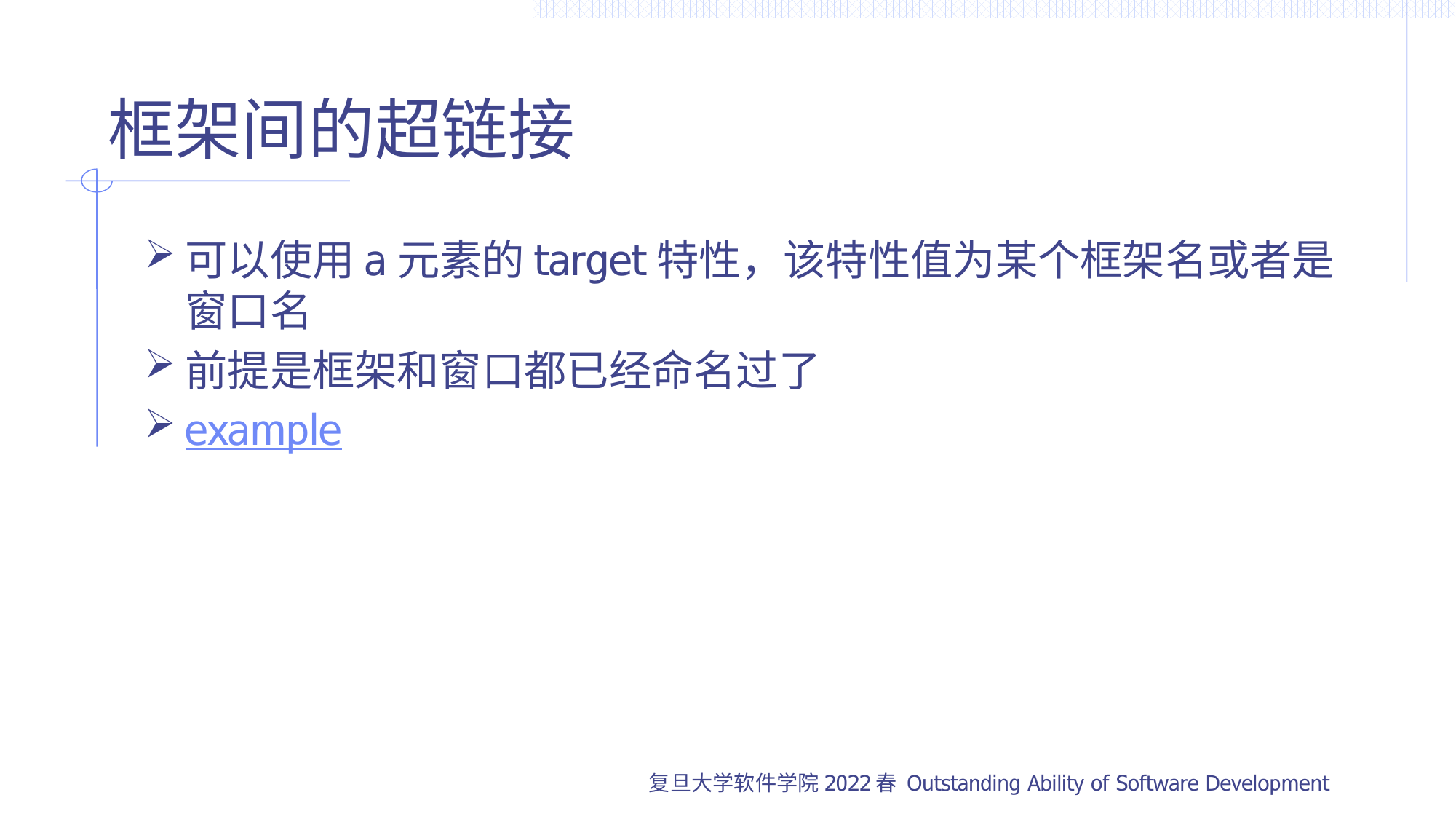

# 框架间的超链接
可以使用a元素的target特性，该特性值为某个框架名或者是窗口名
前提是框架和窗口都已经命名过了
example